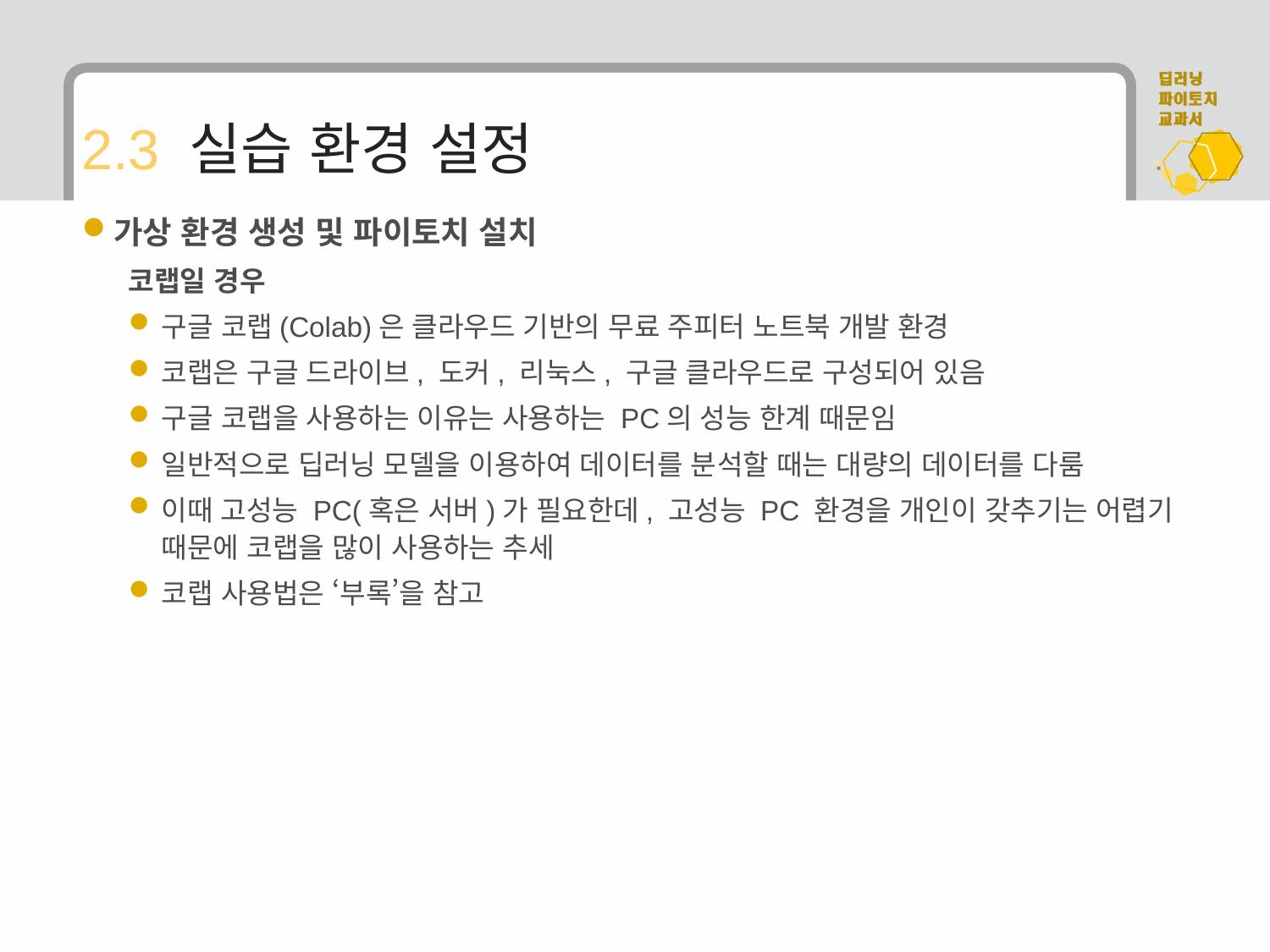

# 2.3 실습 환경 설정
가상 환경 생성 및 파이토치 설치
코랩일 경우
구글 코랩(Colab)은 클라우드 기반의 무료 주피터 노트북 개발 환경
코랩은 구글 드라이브, 도커, 리눅스, 구글 클라우드로 구성되어 있음
구글 코랩을 사용하는 이유는 사용하는 PC의 성능 한계 때문임
일반적으로 딥러닝 모델을 이용하여 데이터를 분석할 때는 대량의 데이터를 다룸
이때 고성능 PC(혹은 서버)가 필요한데, 고성능 PC 환경을 개인이 갖추기는 어렵기 때문에 코랩을 많이 사용하는 추세
코랩 사용법은 ‘부록’을 참고